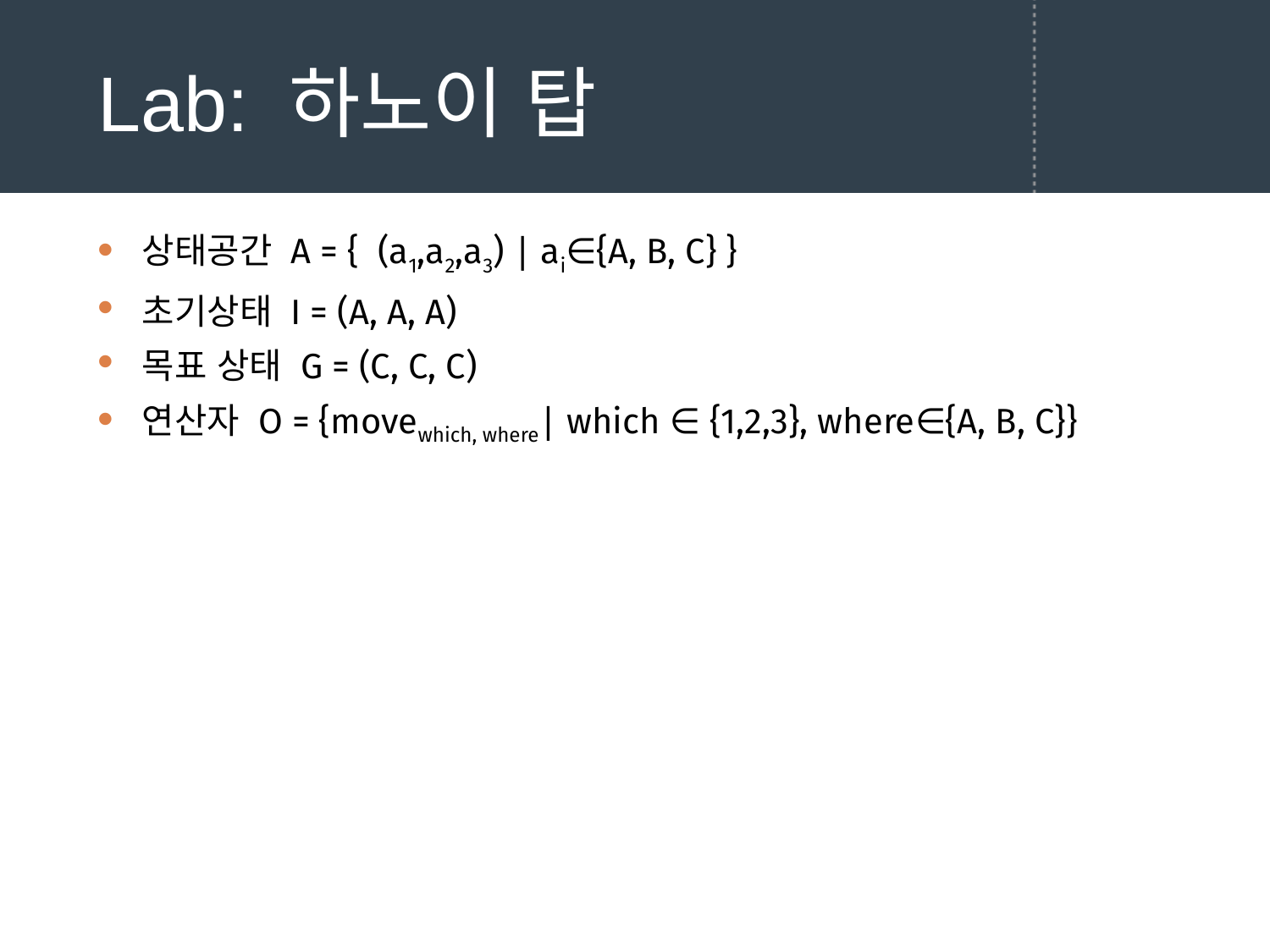

# Lab: 하노이 탑
상태공간 A = {  (a1,a2,a3) ∣ ai∈{A, B, C} }
초기상태 I = (A, A, A)
목표 상태 G = (C, C, C)
연산자 O = {movewhich, where∣ which ∈ {1,2,3}, where∈{A, B, C}}